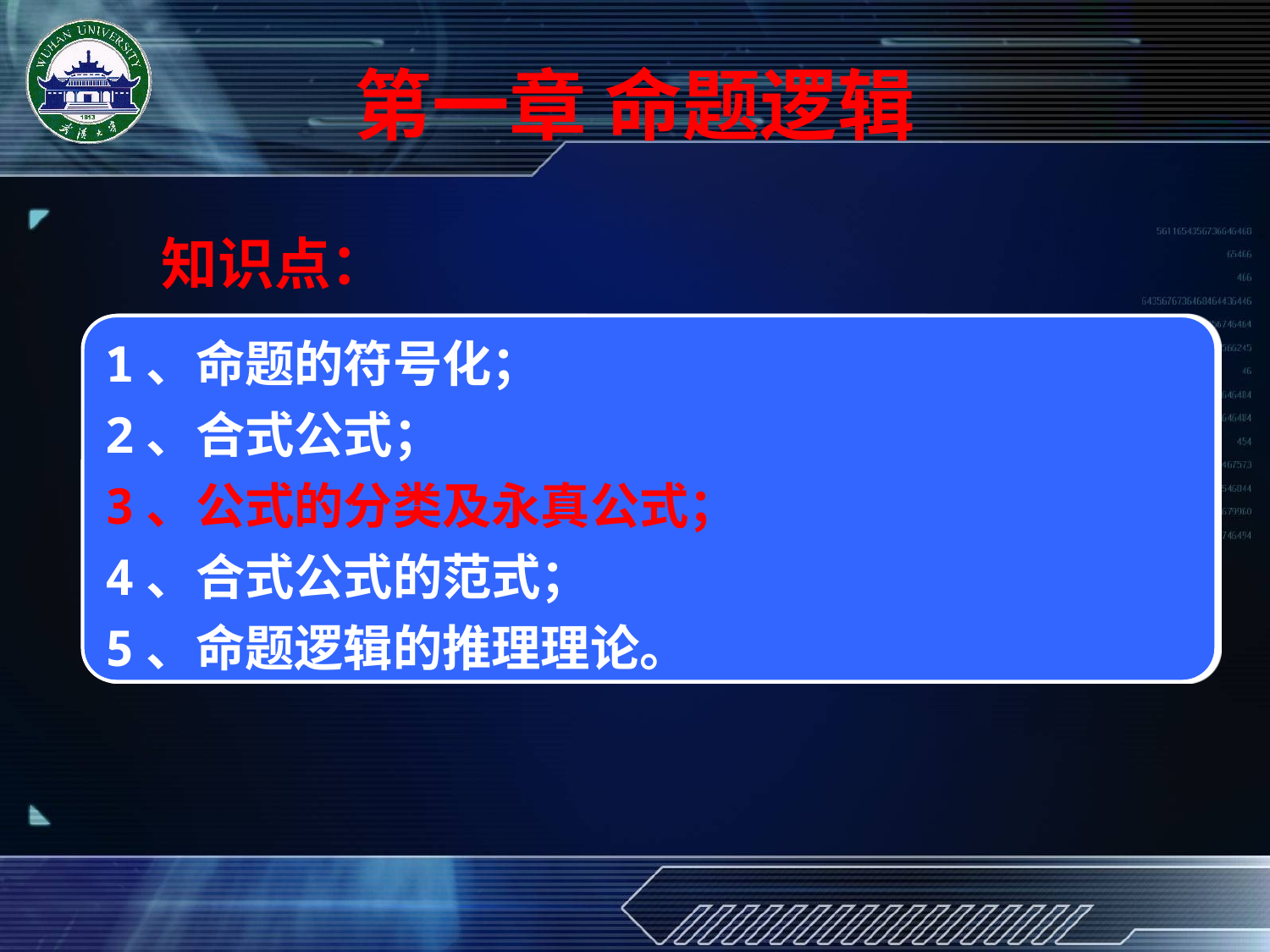

# 第一章 命题逻辑
知识点：
1、命题的符号化；
2、合式公式；
3、公式的分类及永真公式；
4、合式公式的范式；
5、命题逻辑的推理理论。